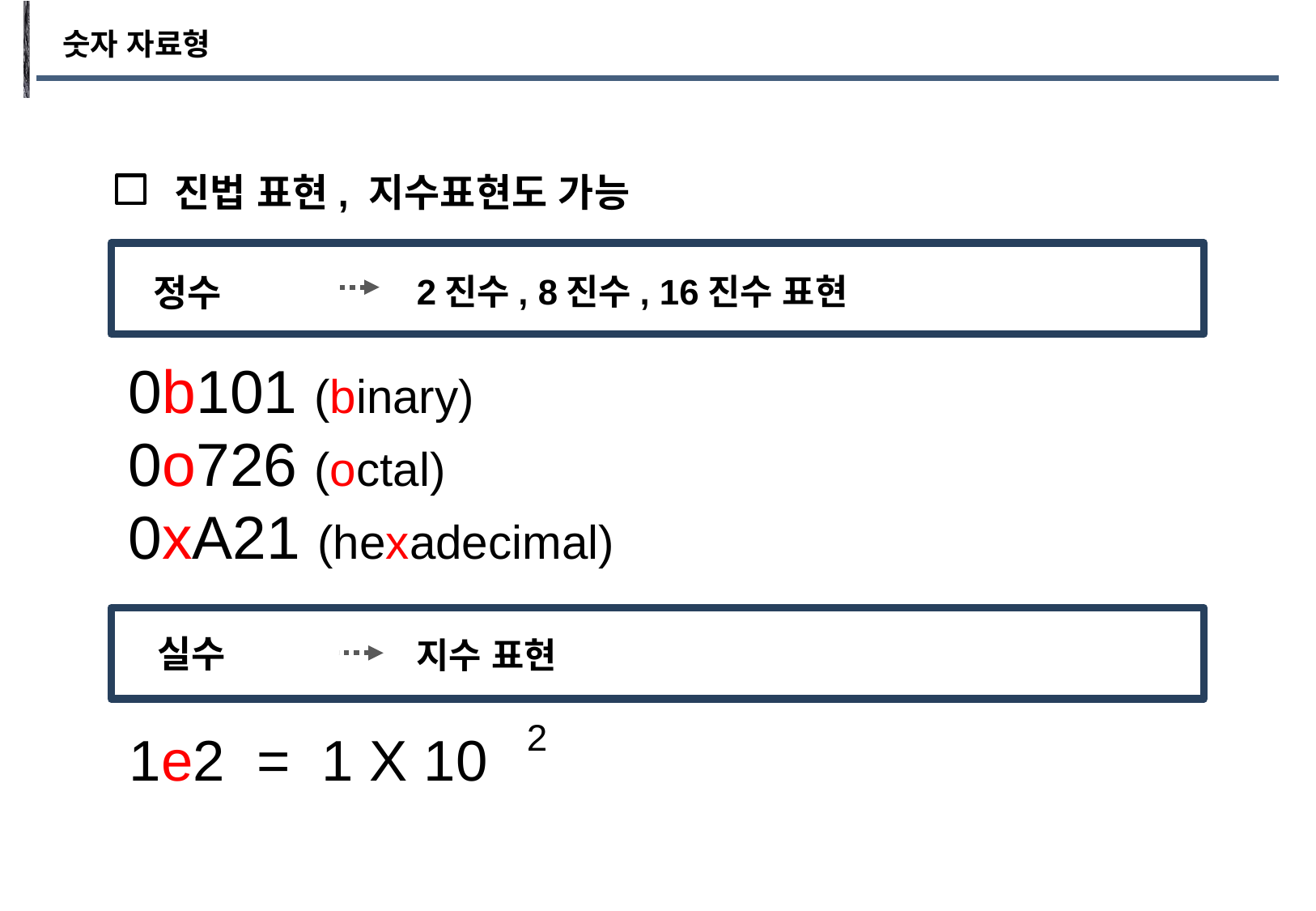

숫자 자료형

진법 표현, 지수표현도 가능

정수
2진수, 8진수, 16진수 표현
0b101 (binary)
0o726 (octal)
0xA21 (hexadecimal)

실수
지수 표현
2
1e2  =  1 X 10